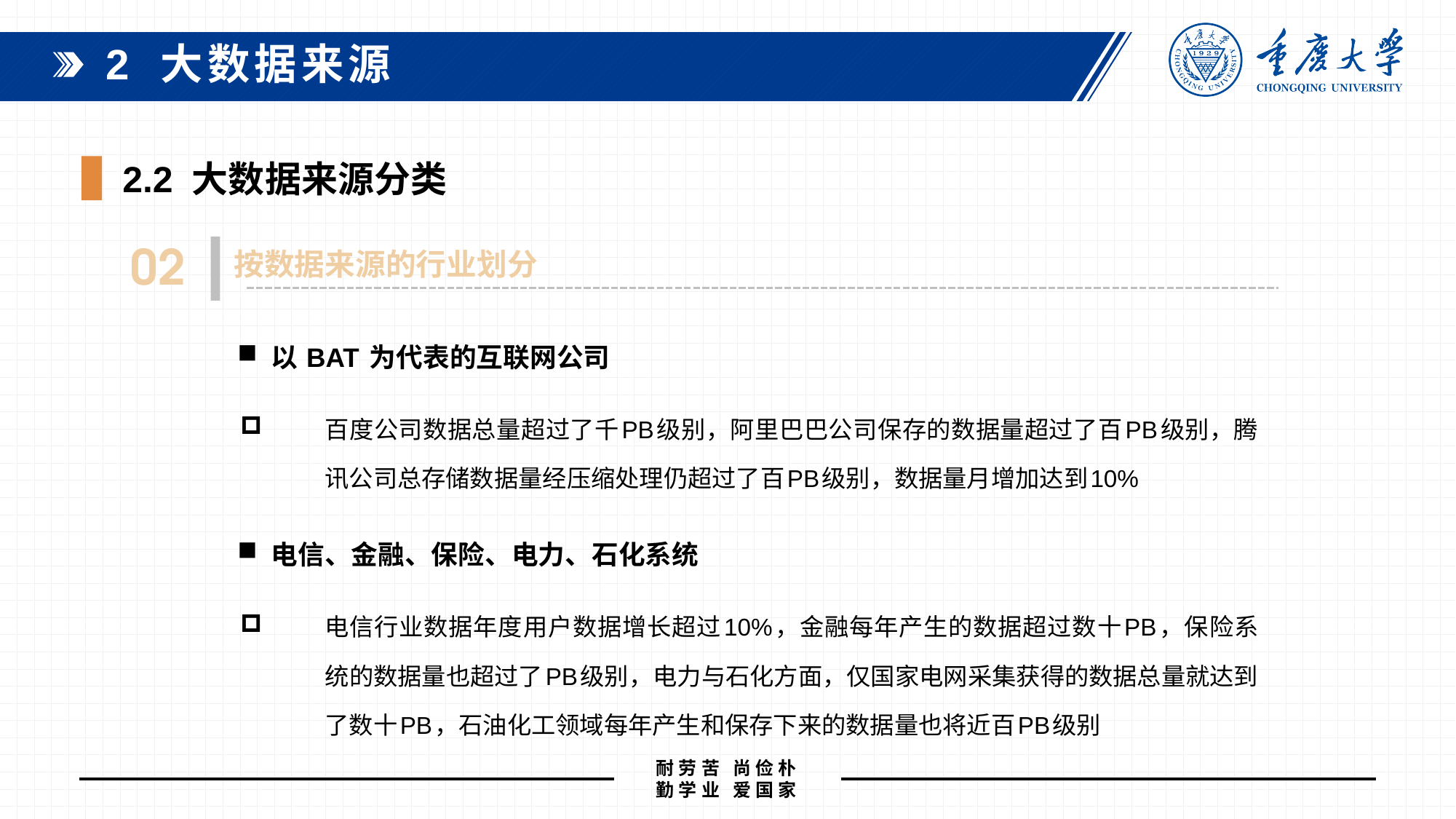

2 大数据来源
 2.2 大数据来源分类

按数据来源的行业划分
02
以 BAT 为代表的互联网公司

百度公司数据总量超过了千PB级别，阿里巴巴公司保存的数据量超过了百PB级别，腾讯公司总存储数据量经压缩处理仍超过了百PB级别，数据量月增加达到10%

电信、金融、保险、电力、石化系统

电信行业数据年度用户数据增长超过10%，金融每年产生的数据超过数十PB，保险系统的数据量也超过了PB级别，电力与石化方面，仅国家电网采集获得的数据总量就达到了数十PB，石油化工领域每年产生和保存下来的数据量也将近百PB级别